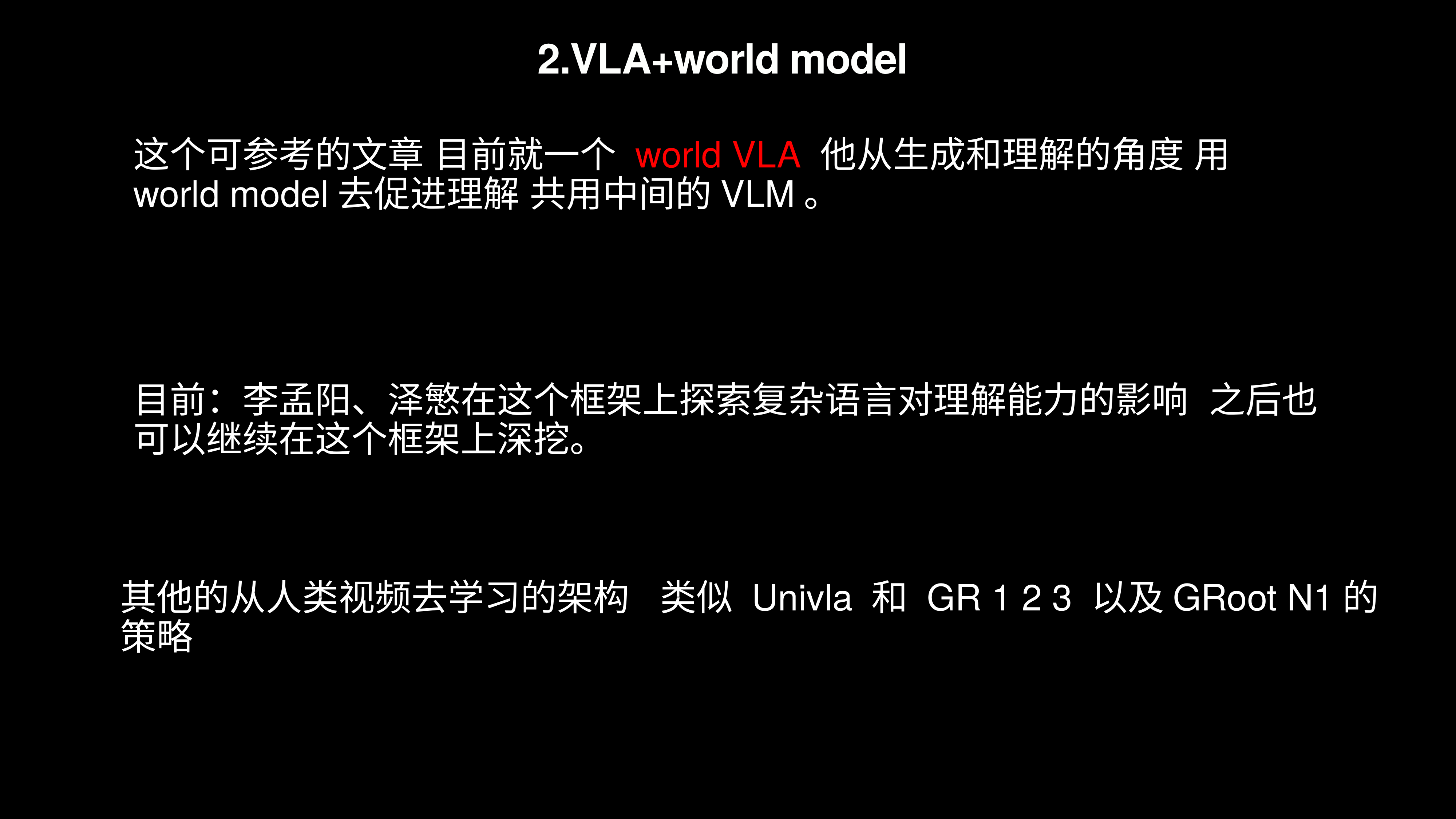

2.VLA+world model
这个可参考的文章 目前就一个 world VLA 他从生成和理解的角度 用world model去促进理解 共用中间的VLM。
目前：李孟阳、泽慜在这个框架上探索复杂语言对理解能力的影响  之后也可以继续在这个框架上深挖。
其他的从人类视频去学习的架构   类似 Univla 和 GR 1 2 3 以及GRoot N1的策略